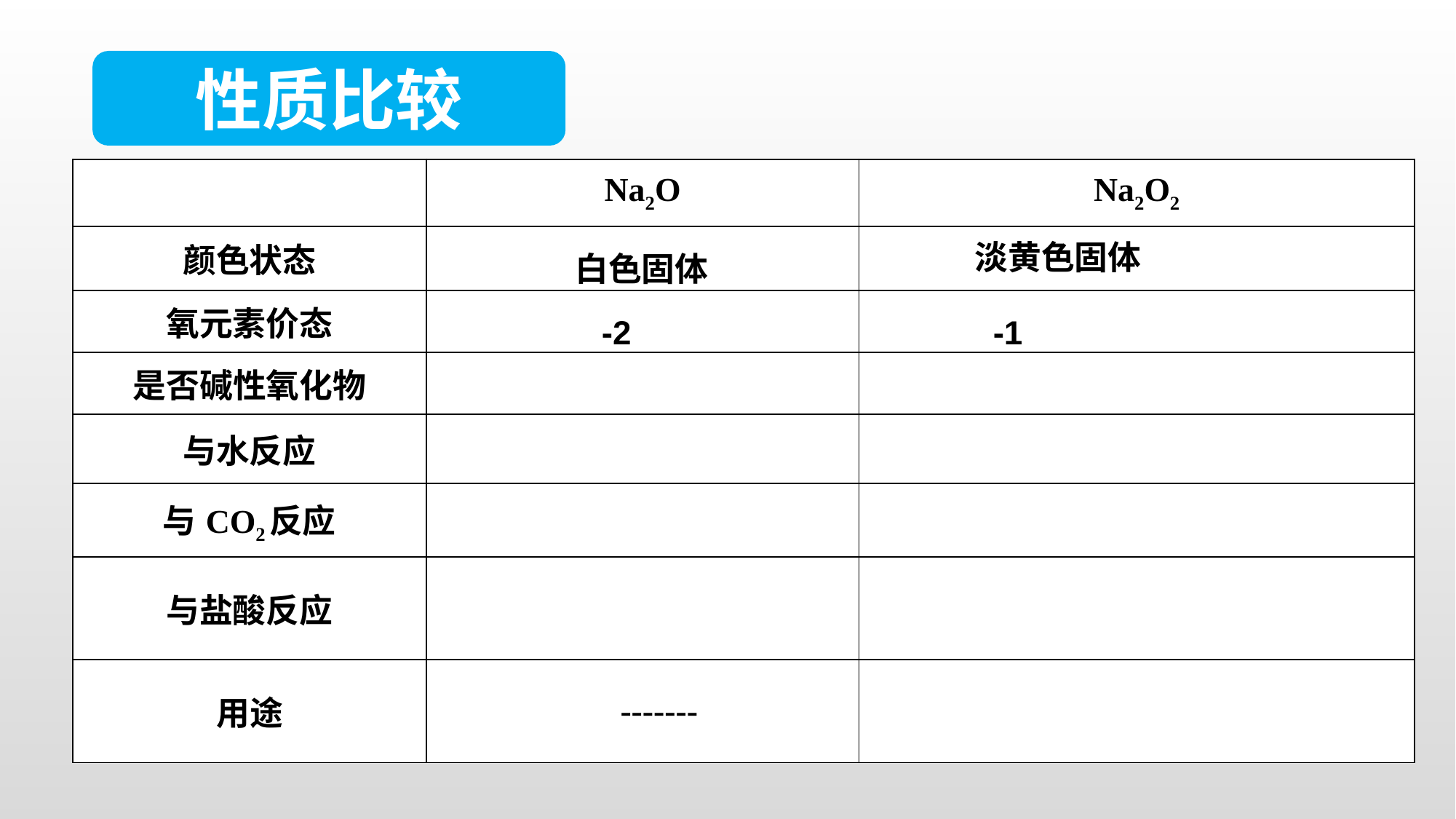

性质比较
|  | Na2O | Na2O2 |
| --- | --- | --- |
| 颜色状态 |  |  |
| 氧元素价态 |  |  |
| 是否碱性氧化物 |  |  |
| 与水反应 |  |  |
| 与CO2反应 |  |  |
| 与盐酸反应 |  |  |
| 用途 | ---------- |  |
淡黄色固体
白色固体
        -2                                       -1